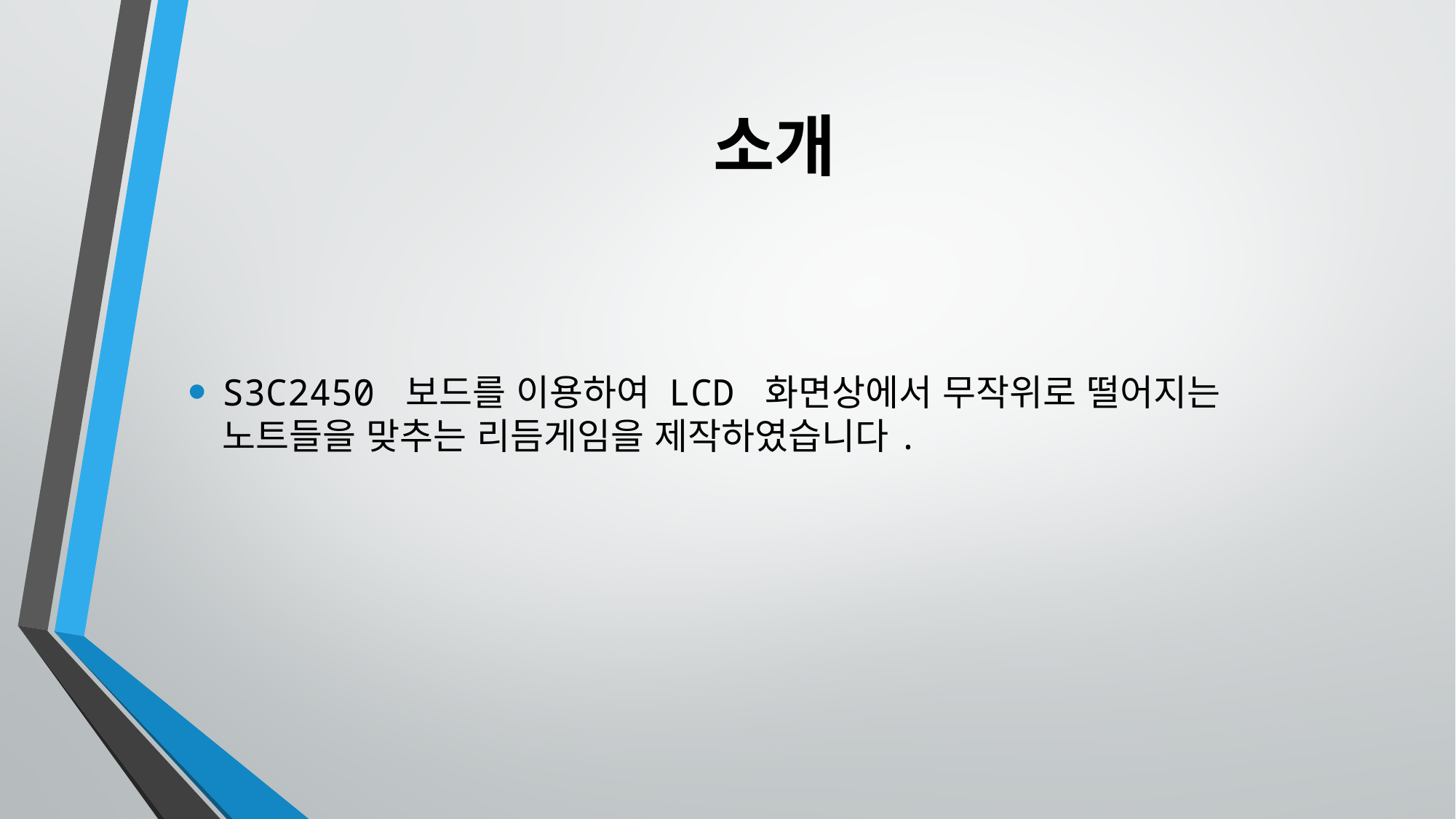

# 소개

S3C2450 보드를 이용하여 LCD 화면상에서 무작위로 떨어지는 노트들을 맞추는 리듬게임을 제작하였습니다.